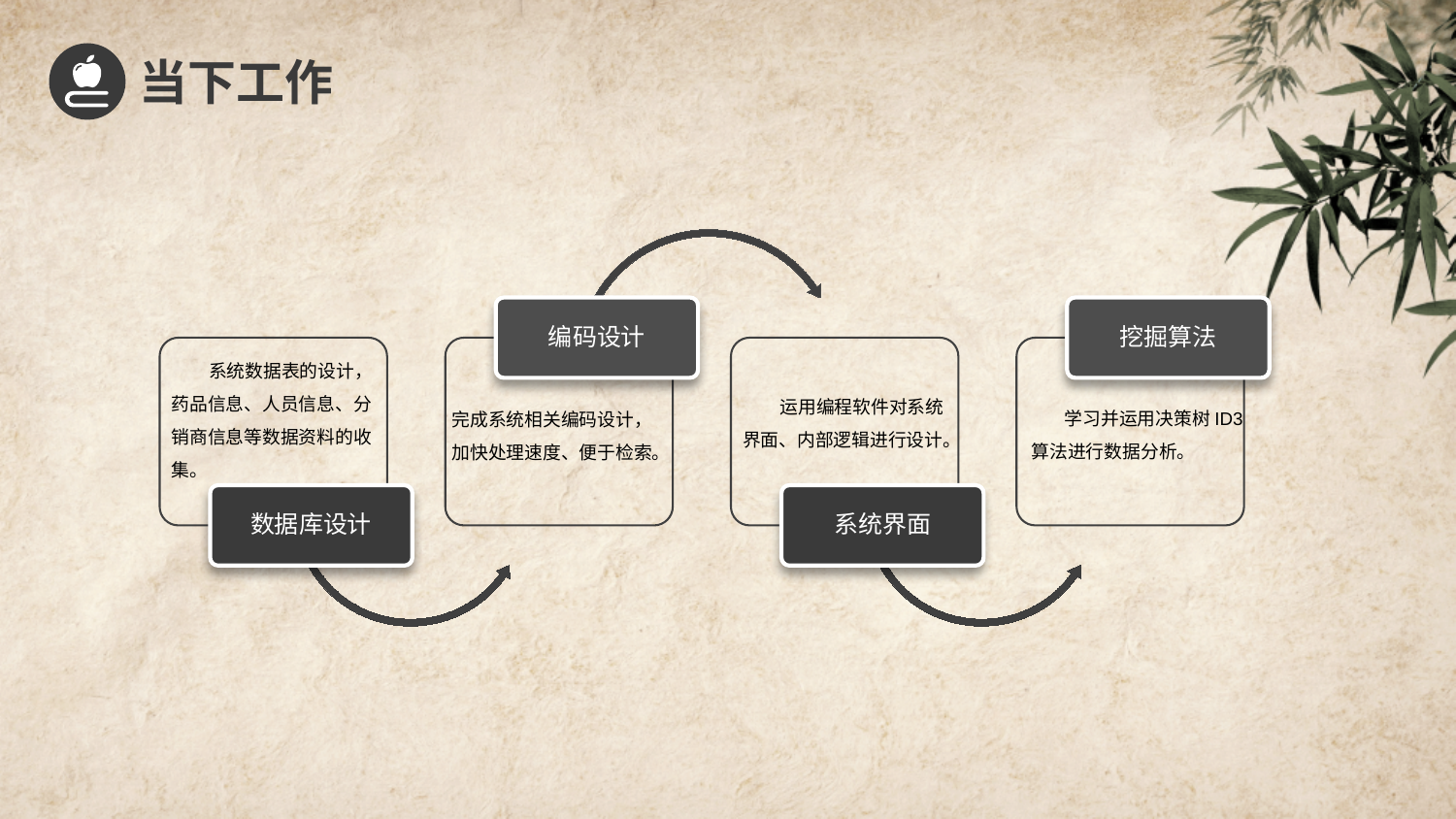

当下工作

编码设计

完成系统相关编码设计，加快处理速度、便于检索。
挖掘算法

       学习并运用决策树ID3算法进行数据分析。
        系统数据表的设计，药品信息、人员信息、分销商信息等数据资料的收集。
数据库设计

        运用编程软件对系统界面、内部逻辑进行设计。
系统界面